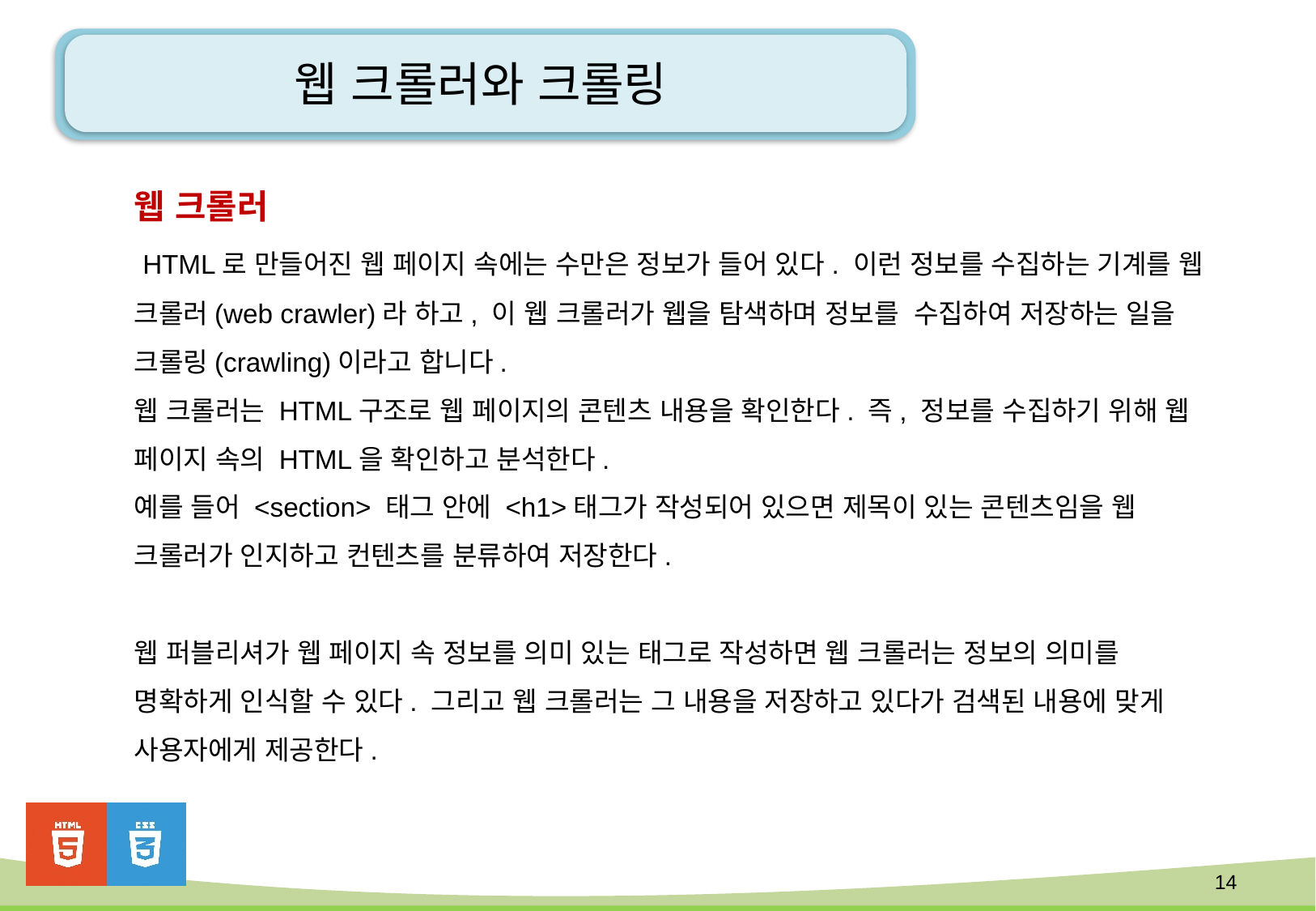

# 웹 크롤러와 크롤링
웹 크롤러
 HTML로 만들어진 웹 페이지 속에는 수만은 정보가 들어 있다. 이런 정보를 수집하는 기계를 웹 크롤러(web crawler)라 하고, 이 웹 크롤러가 웹을 탐색하며 정보를  수집하여 저장하는 일을 크롤링(crawling)이라고 합니다.
웹 크롤러는 HTML구조로 웹 페이지의 콘텐츠 내용을 확인한다. 즉, 정보를 수집하기 위해 웹 페이지 속의 HTML을 확인하고 분석한다.
예를 들어 <section> 태그 안에 <h1>태그가 작성되어 있으면 제목이 있는 콘텐츠임을 웹 크롤러가 인지하고 컨텐츠를 분류하여 저장한다.

웹 퍼블리셔가 웹 페이지 속 정보를 의미 있는 태그로 작성하면 웹 크롤러는 정보의 의미를 명확하게 인식할 수 있다. 그리고 웹 크롤러는 그 내용을 저장하고 있다가 검색된 내용에 맞게 사용자에게 제공한다.
14